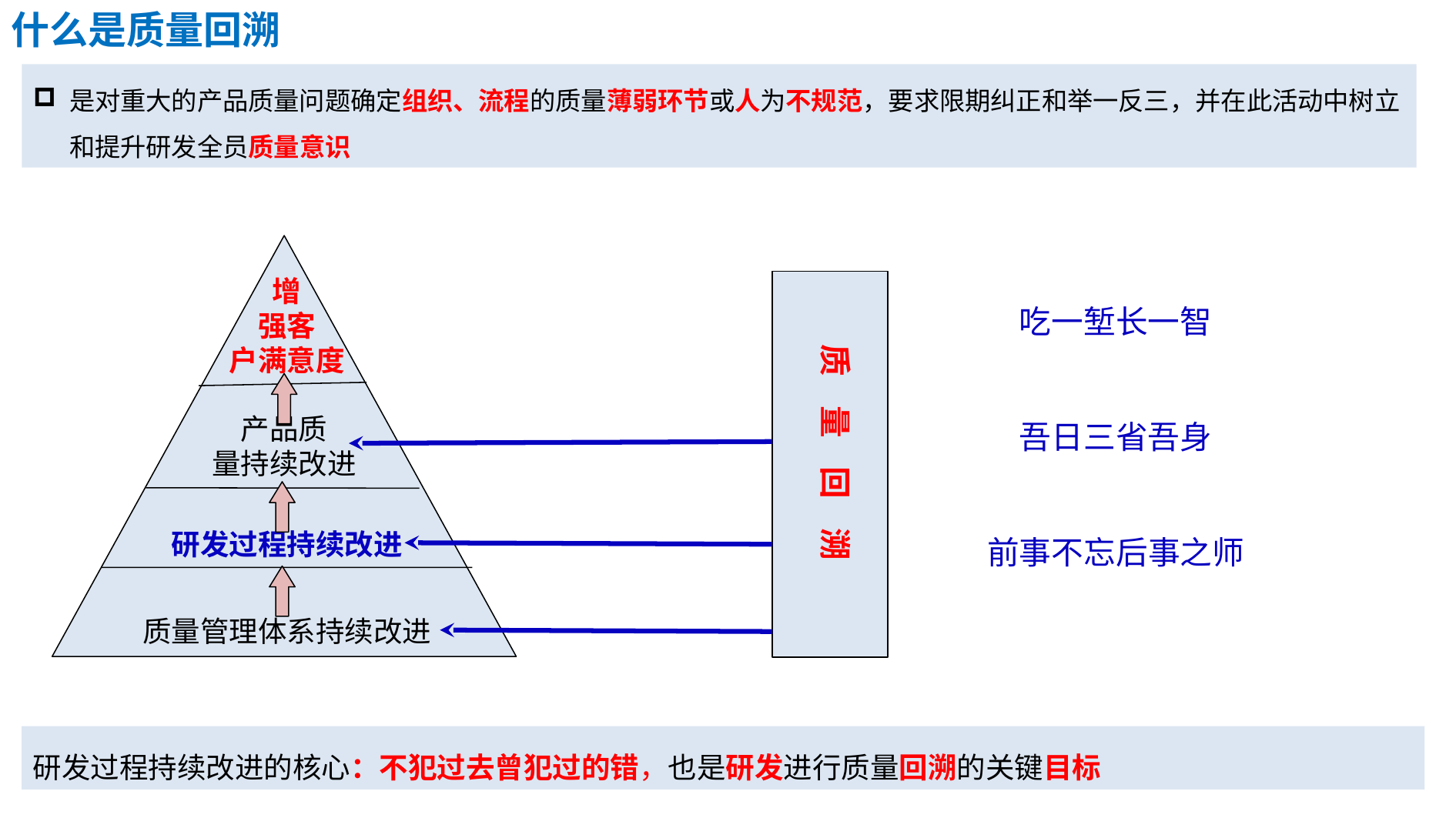

什么是质量回溯
是对重大的产品质量问题确定组织、流程的质量薄弱环节或人为不规范，要求限期纠正和举一反三，并在此活动中树立和提升研发全员质量意识

增
强客
户满意度

质    量    回    溯

产品质
量持续改进

研发过程持续改进

质量管理体系持续改进
吃一堑长一智

吾日三省吾身

前事不忘后事之师

研发过程持续改进的核心：不犯过去曾犯过的错，也是研发进行质量回溯的关键目标